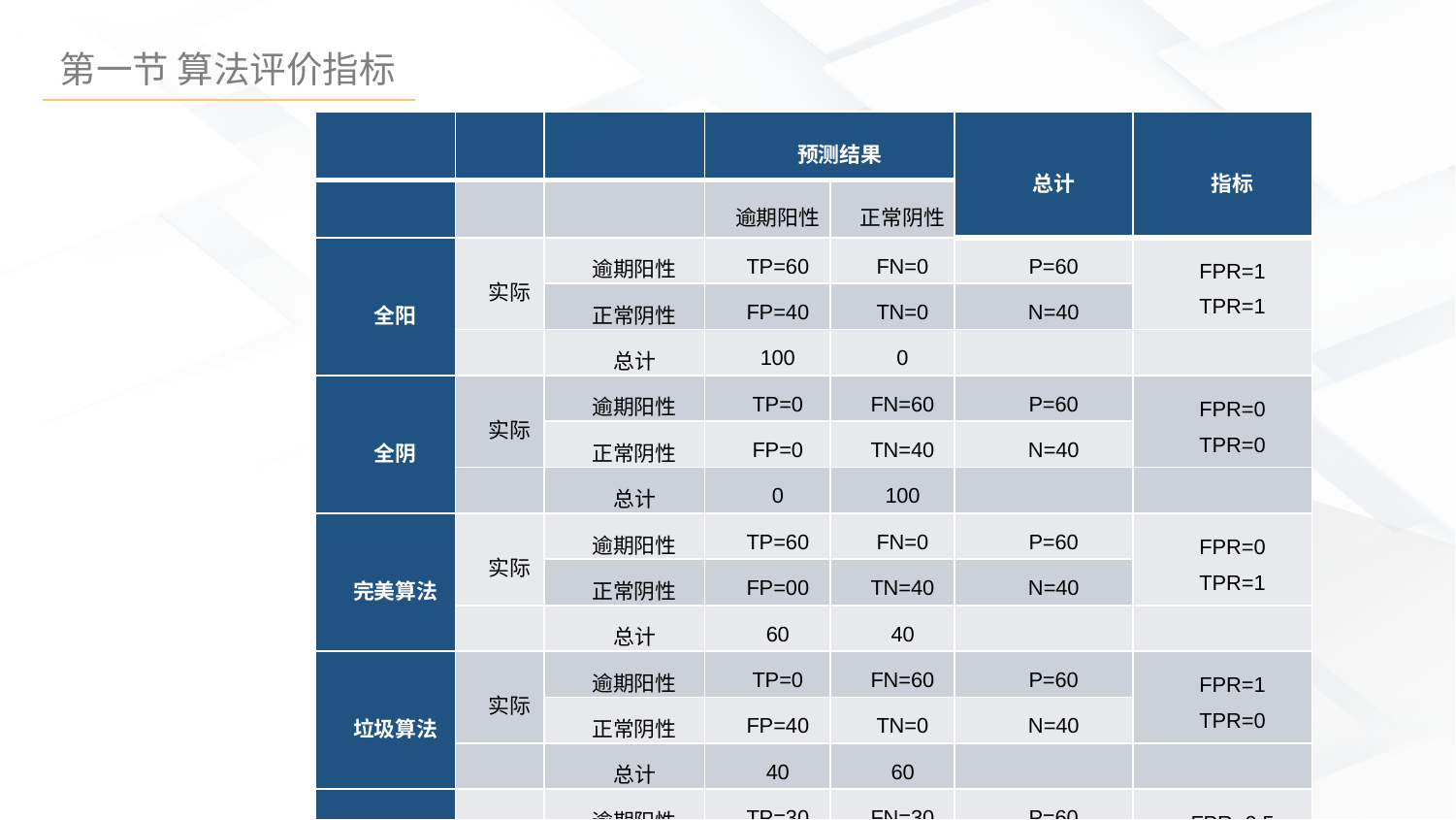

|  |  |  | 预测结果 |  | 总计 | 指标 |
| --- | --- | --- | --- | --- | --- | --- |
|  |  |  | 逾期阳性 | 正常阴性 |  |  |
| 全阳 | 实际 | 逾期阳性 | TP=60 | FN=0 | P=60 | FPR=1 TPR=1 |
|  |  | 正常阴性 | FP=40 | TN=0 | N=40 |  |
|  |  | 总计 | 100 | 0 |  |  |
| 全阴 | 实际 | 逾期阳性 | TP=0 | FN=60 | P=60 | FPR=0 TPR=0 |
|  |  | 正常阴性 | FP=0 | TN=40 | N=40 |  |
|  |  | 总计 | 0 | 100 |  |  |
| 完美算法 | 实际 | 逾期阳性 | TP=60 | FN=0 | P=60 | FPR=0 TPR=1 |
|  |  | 正常阴性 | FP=00 | TN=40 | N=40 |  |
|  |  | 总计 | 60 | 40 |  |  |
| 垃圾算法 | 实际 | 逾期阳性 | TP=0 | FN=60 | P=60 | FPR=1 TPR=0 |
|  |  | 正常阴性 | FP=40 | TN=0 | N=40 |  |
|  |  | 总计 | 40 | 60 |  |  |
| 随机算法 | 实际 | 逾期阳性 | TP=30 | FN=30 | P=60 | FPR=0.5 TPR=0.5 |
|  |  | 正常阴性 | FP=20 | TN=20 | N=40 |  |
|  |  | 总计 | 50 | 50 |  |  |